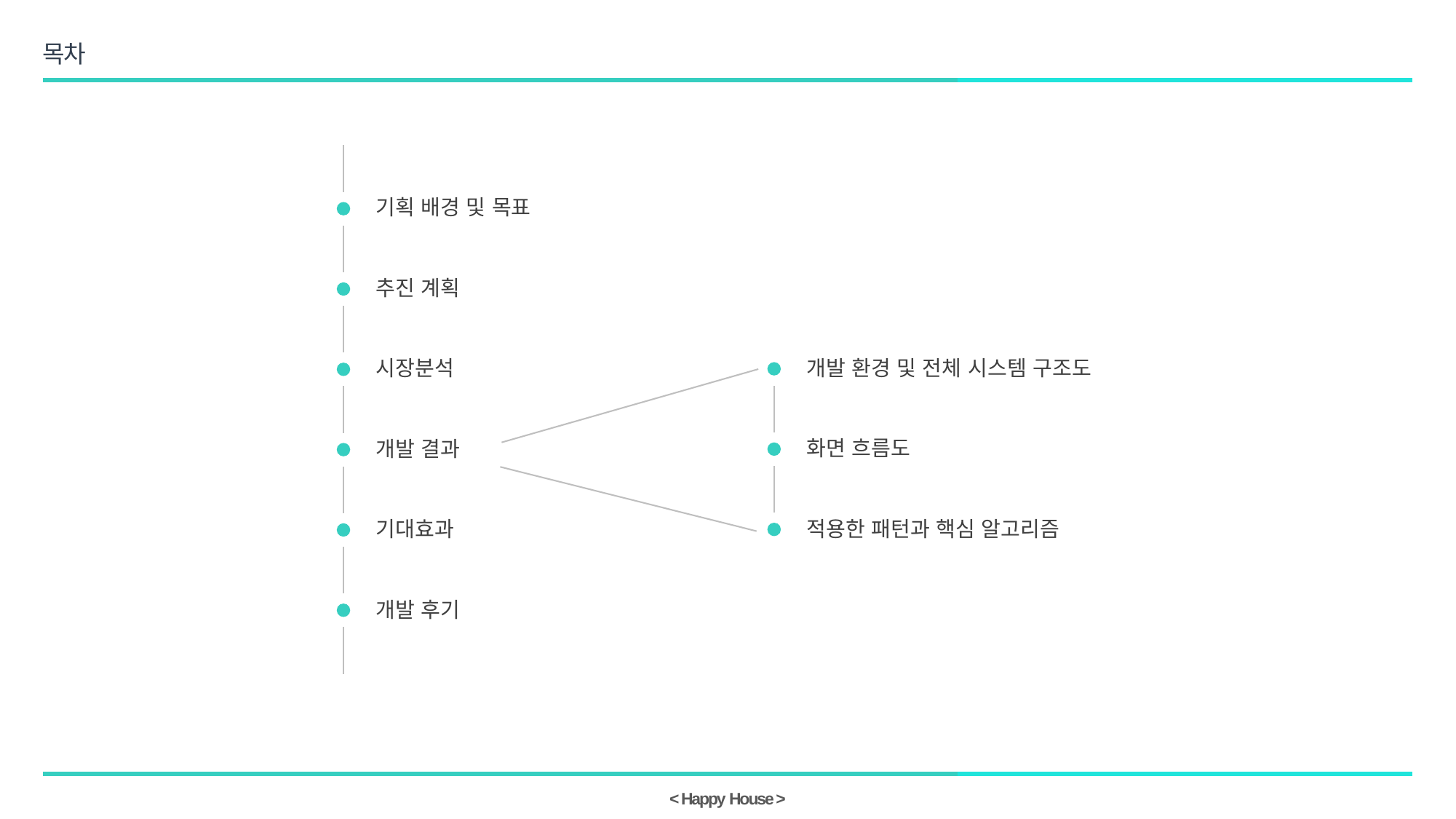

목차
기획 배경 및 목표

추진 계획

시장분석

개발 결과

기대효과

개발 후기

개발 환경 및 전체 시스템 구조도

화면 흐름도

적용한 패턴과 핵심 알고리즘

< Happy House >